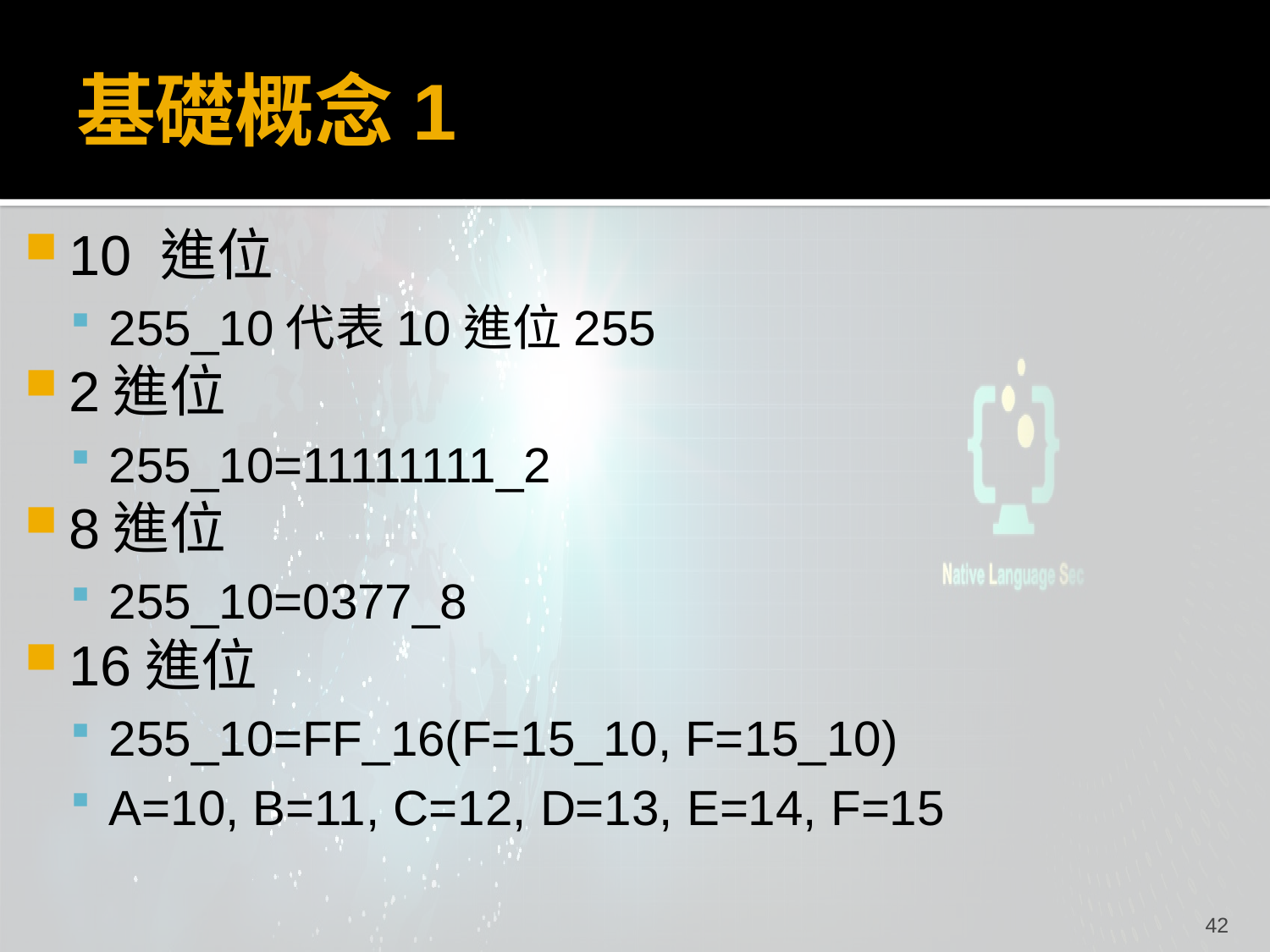

# 基礎概念1
10 進位
255_10代表10進位255
2進位
255_10=11111111_2
8進位
255_10=0377_8
16進位
255_10=FF_16(F=15_10, F=15_10)
A=10, B=11, C=12, D=13, E=14, F=15
42